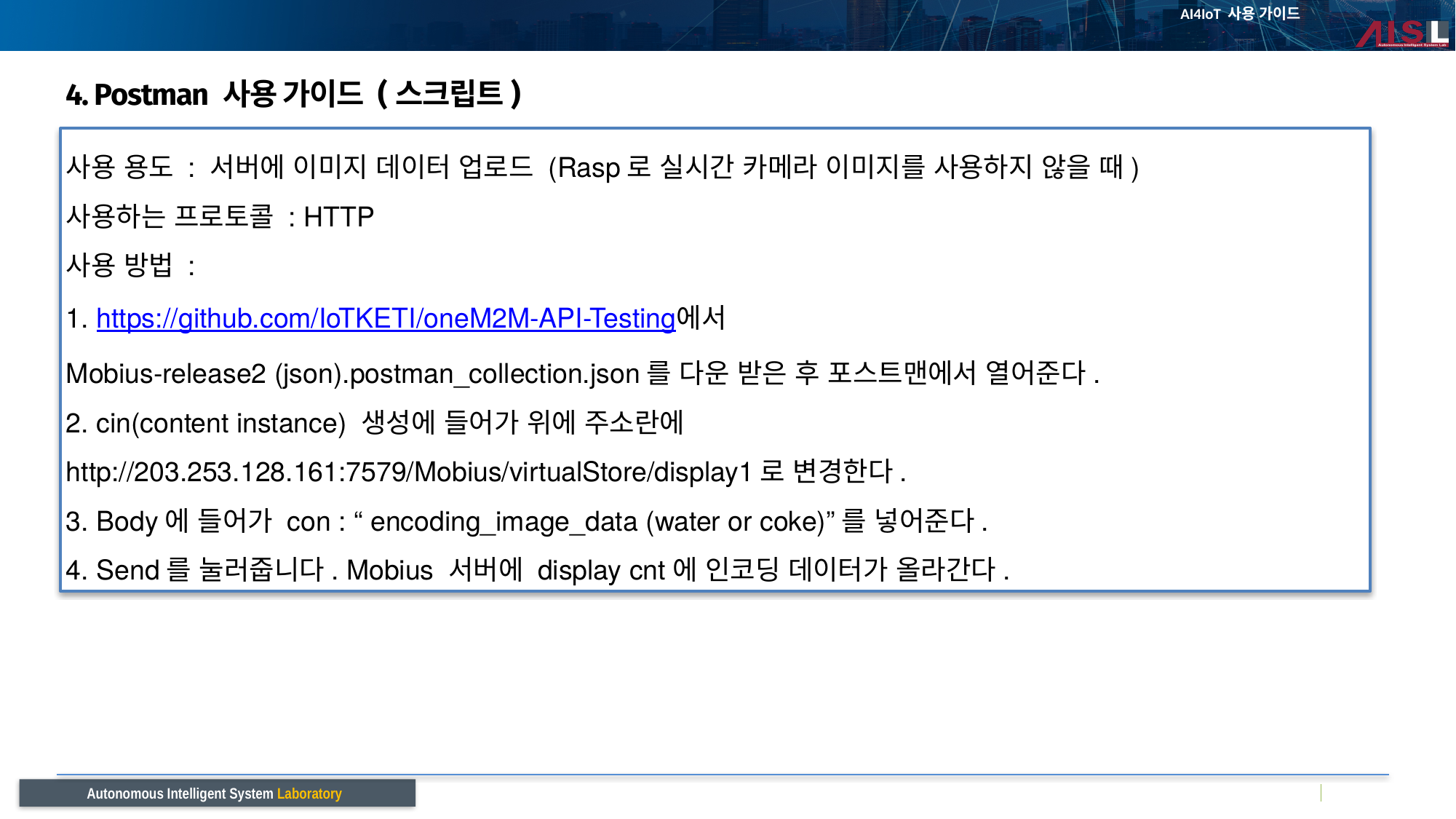

# 4. Postman 사용 가이드 (스크립트)
사용 용도 : 서버에 이미지 데이터 업로드 (Rasp로 실시간 카메라 이미지를 사용하지 않을 때)
사용하는 프로토콜 : HTTP
사용 방법 :
1. https://github.com/IoTKETI/oneM2M-API-Testing에서
Mobius-release2 (json).postman_collection.json를 다운 받은 후 포스트맨에서 열어준다.
2. cin(content instance) 생성에 들어가 위에 주소란에 http://203.253.128.161:7579/Mobius/virtualStore/display1로 변경한다.
3. Body에 들어가 con : “ encoding_image_data (water or coke)”를 넣어준다.
4. Send를 눌러줍니다. Mobius 서버에 display cnt에 인코딩 데이터가 올라간다.